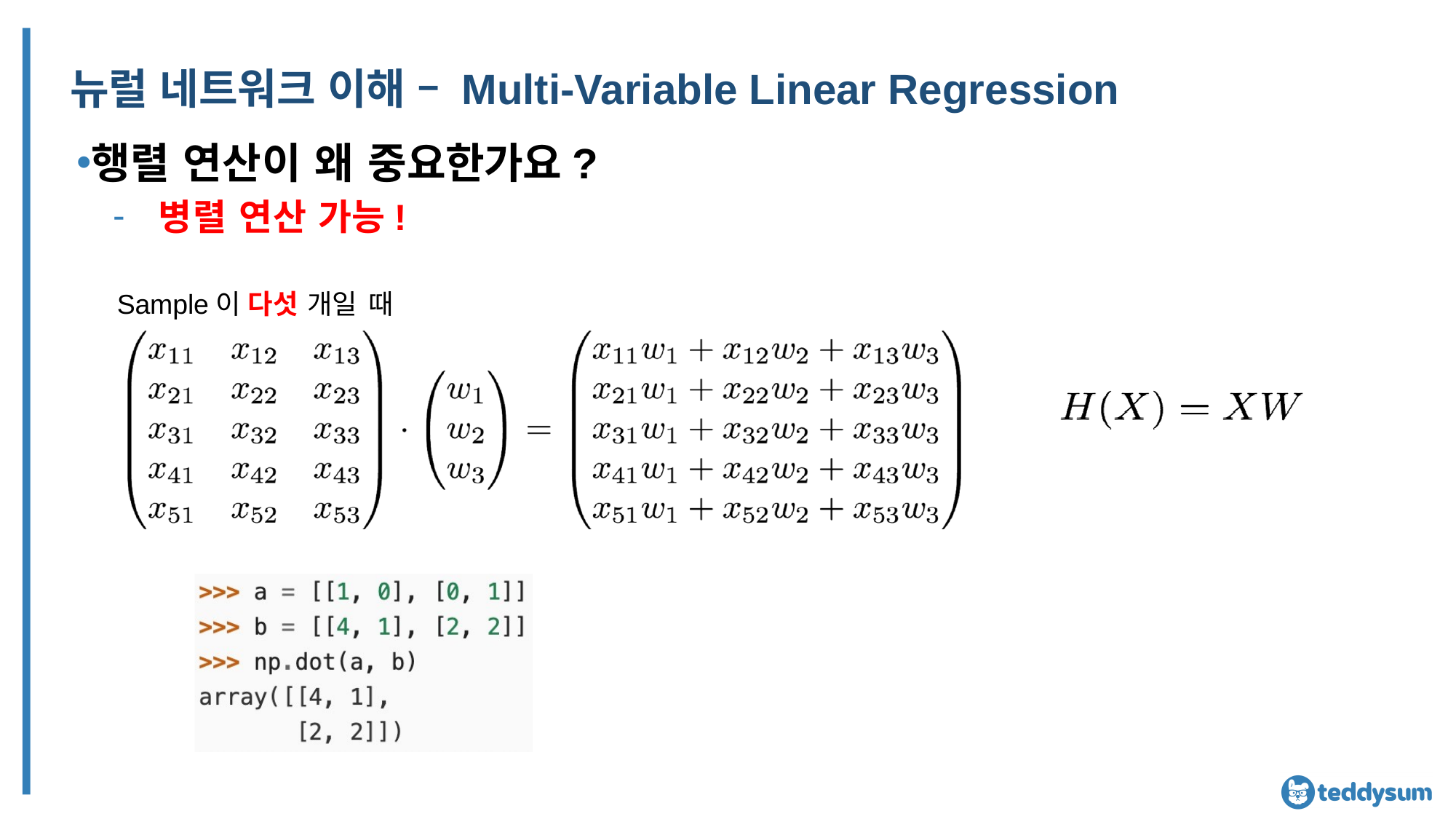

# 뉴럴 네트워크 이해 – Multi-Variable Linear Regression
행렬 연산이 왜 중요한가요?
병렬 연산 가능!
Sample이 다섯 개일 때